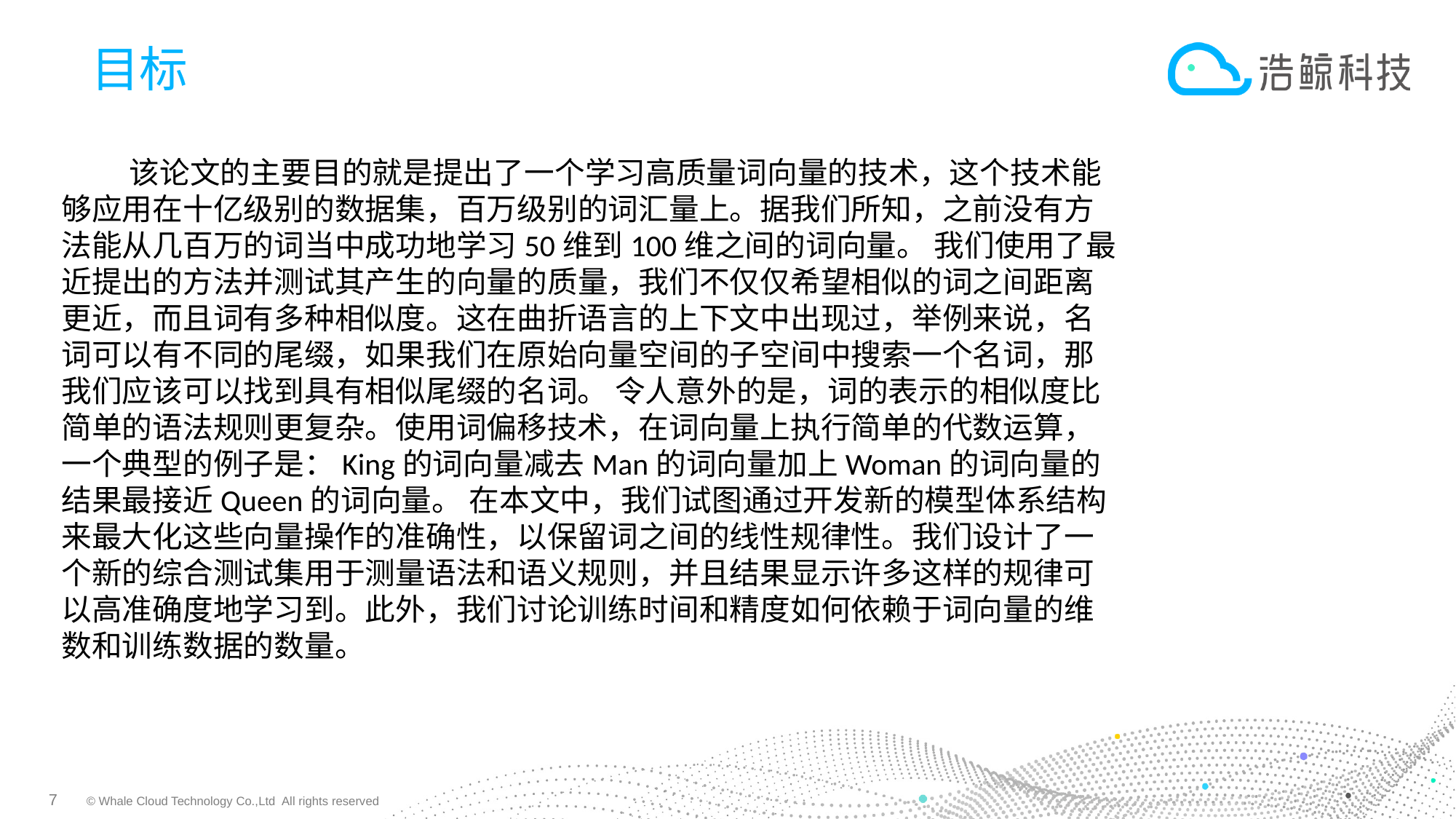

目标
# 该论文的主要目的就是提出了一个学习高质量词向量的技术，这个技术能够应用在十亿级别的数据集，百万级别的词汇量上。据我们所知，之前没有方法能从几百万的词当中成功地学习50维到100维之间的词向量。 我们使用了最近提出的方法并测试其产生的向量的质量，我们不仅仅希望相似的词之间距离更近，而且词有多种相似度。这在曲折语言的上下文中出现过，举例来说，名词可以有不同的尾缀，如果我们在原始向量空间的子空间中搜索一个名词，那我们应该可以找到具有相似尾缀的名词。 令人意外的是，词的表示的相似度比简单的语法规则更复杂。使用词偏移技术，在词向量上执行简单的代数运算，一个典型的例子是：King的词向量减去Man的词向量加上Woman的词向量的结果最接近Queen的词向量。 在本文中，我们试图通过开发新的模型体系结构来最大化这些向量操作的准确性，以保留词之间的线性规律性。我们设计了一个新的综合测试集用于测量语法和语义规则，并且结果显示许多这样的规律可以高准确度地学习到。此外，我们讨论训练时间和精度如何依赖于词向量的维数和训练数据的数量。